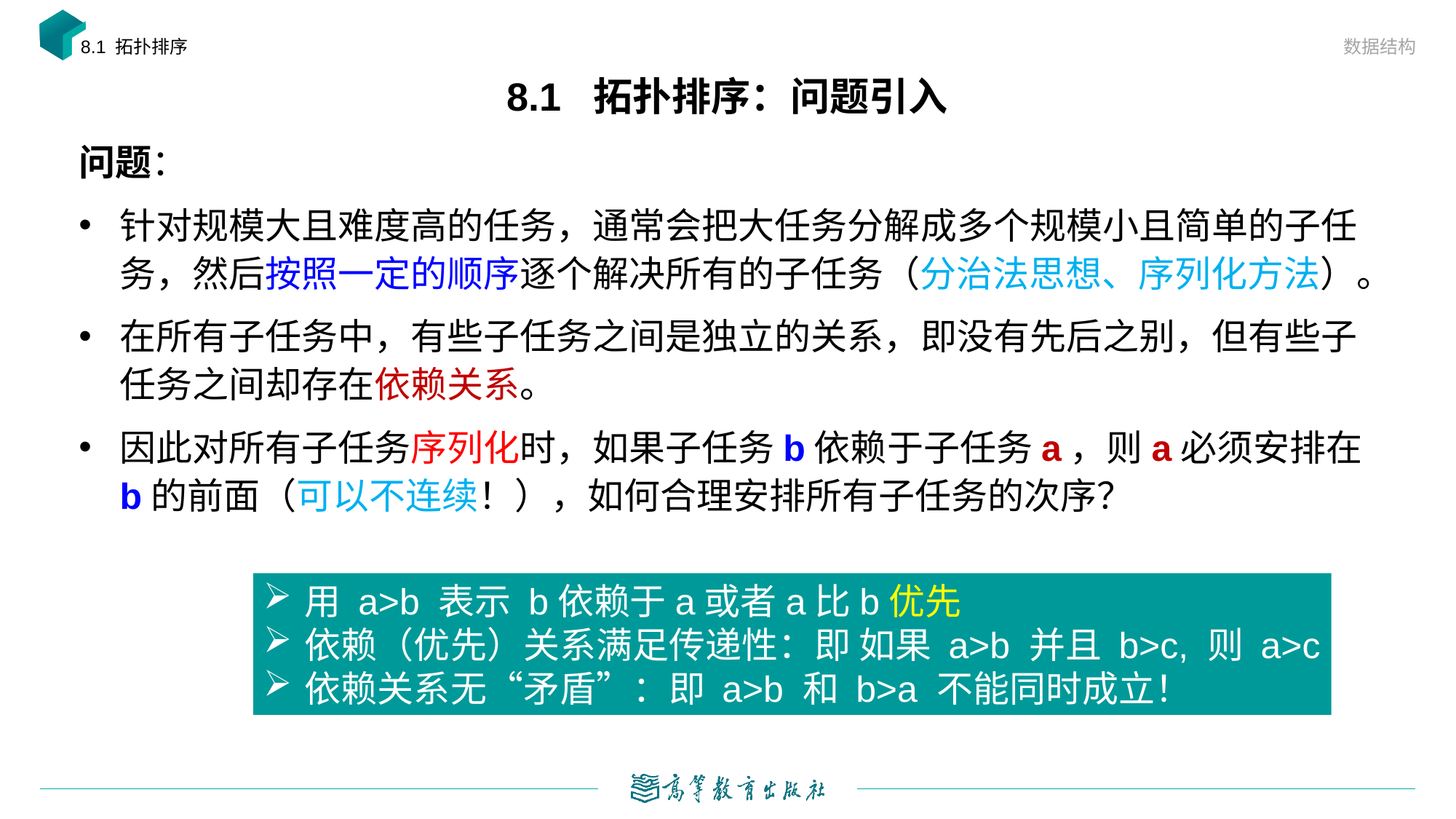

数据结构
8.1 拓扑排序
# 8.1  拓扑排序：问题引入
问题：
针对规模大且难度高的任务，通常会把大任务分解成多个规模小且简单的子任务，然后按照一定的顺序逐个解决所有的子任务（分治法思想、序列化方法）。
在所有子任务中，有些子任务之间是独立的关系，即没有先后之别，但有些子任务之间却存在依赖关系。
因此对所有子任务序列化时，如果子任务b依赖于子任务a，则a必须安排在b的前面（可以不连续！），如何合理安排所有子任务的次序？
用 a>b 表示 b依赖于a或者a比b优先
依赖（优先）关系满足传递性：即 如果 a>b 并且 b>c, 则 a>c
依赖关系无“矛盾”：即 a>b 和 b>a 不能同时成立！